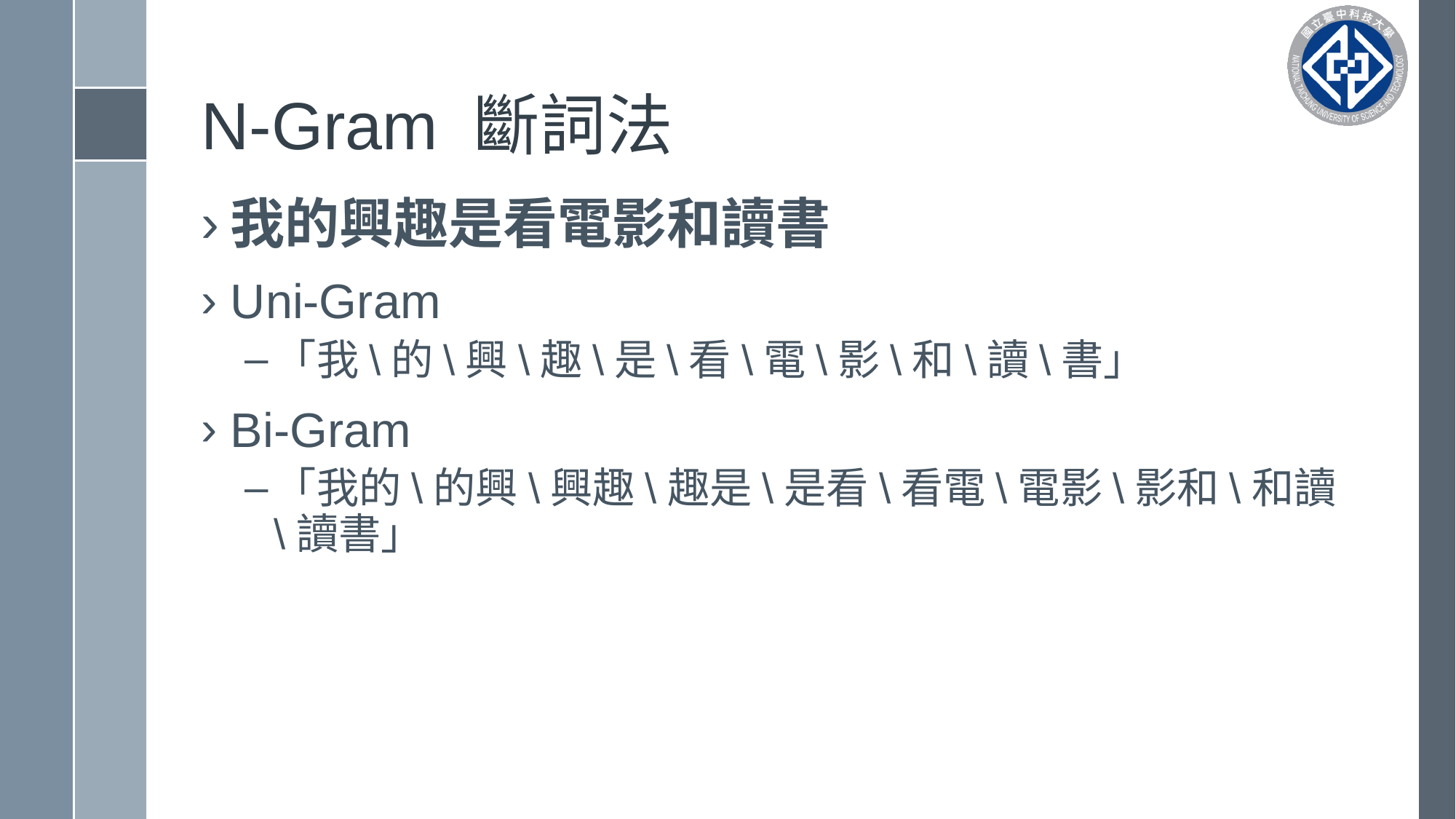

# N-Gram 斷詞法
我的興趣是看電影和讀書
Uni-Gram
「我\的\興\趣\是\看\電\影\和\讀\書」
Bi-Gram
「我的\的興\興趣\趣是\是看\看電\電影\影和\和讀\讀書」